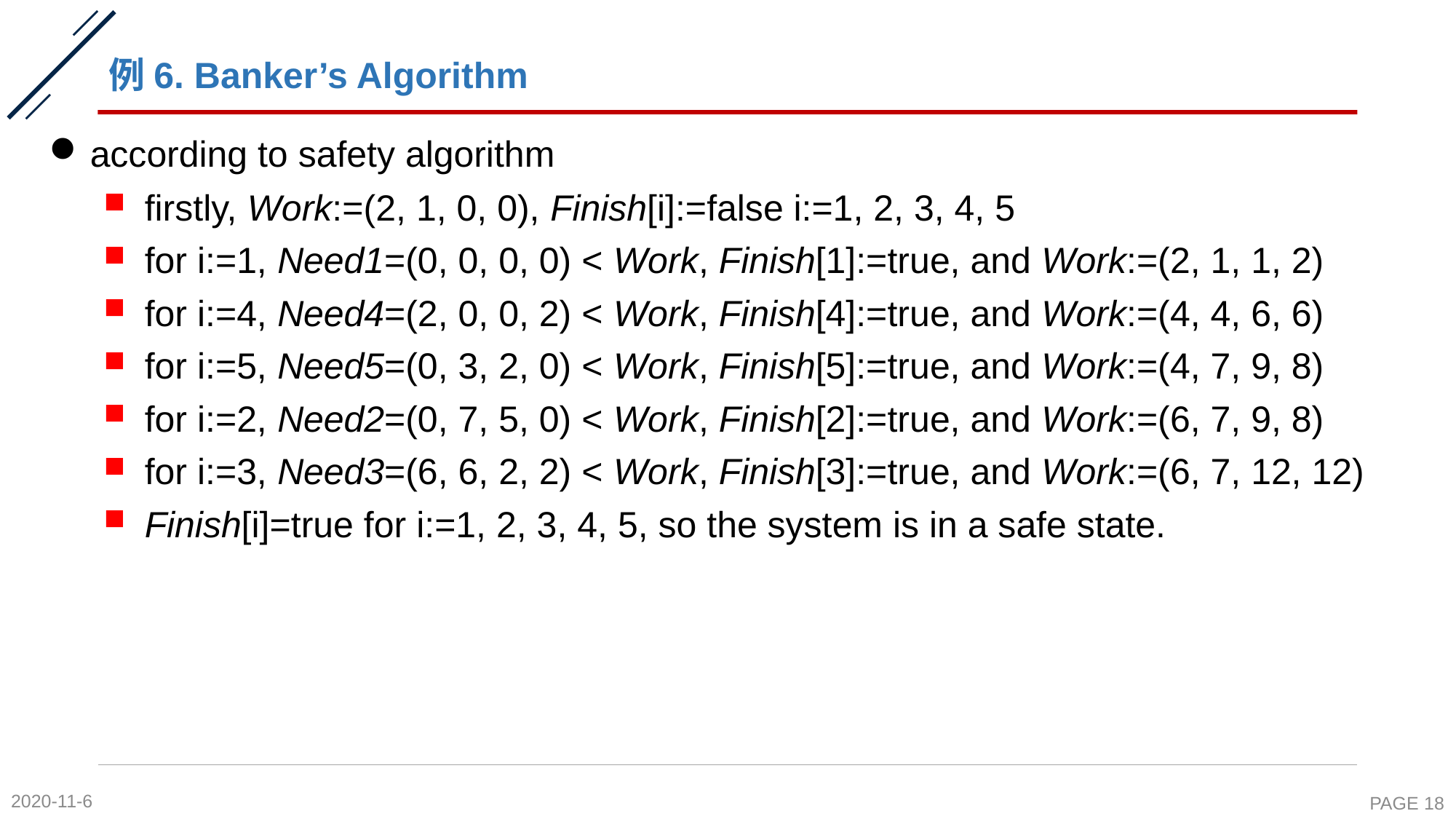

# 例6. Banker’s Algorithm
according to safety algorithm
firstly, Work:=(2, 1, 0, 0), Finish[i]:=false i:=1, 2, 3, 4, 5
for i:=1, Need1=(0, 0, 0, 0) < Work, Finish[1]:=true, and Work:=(2, 1, 1, 2)
for i:=4, Need4=(2, 0, 0, 2) < Work, Finish[4]:=true, and Work:=(4, 4, 6, 6)
for i:=5, Need5=(0, 3, 2, 0) < Work, Finish[5]:=true, and Work:=(4, 7, 9, 8)
for i:=2, Need2=(0, 7, 5, 0) < Work, Finish[2]:=true, and Work:=(6, 7, 9, 8)
for i:=3, Need3=(6, 6, 2, 2) < Work, Finish[3]:=true, and Work:=(6, 7, 12, 12)
Finish[i]=true for i:=1, 2, 3, 4, 5, so the system is in a safe state.
2020-11-6
PAGE 18